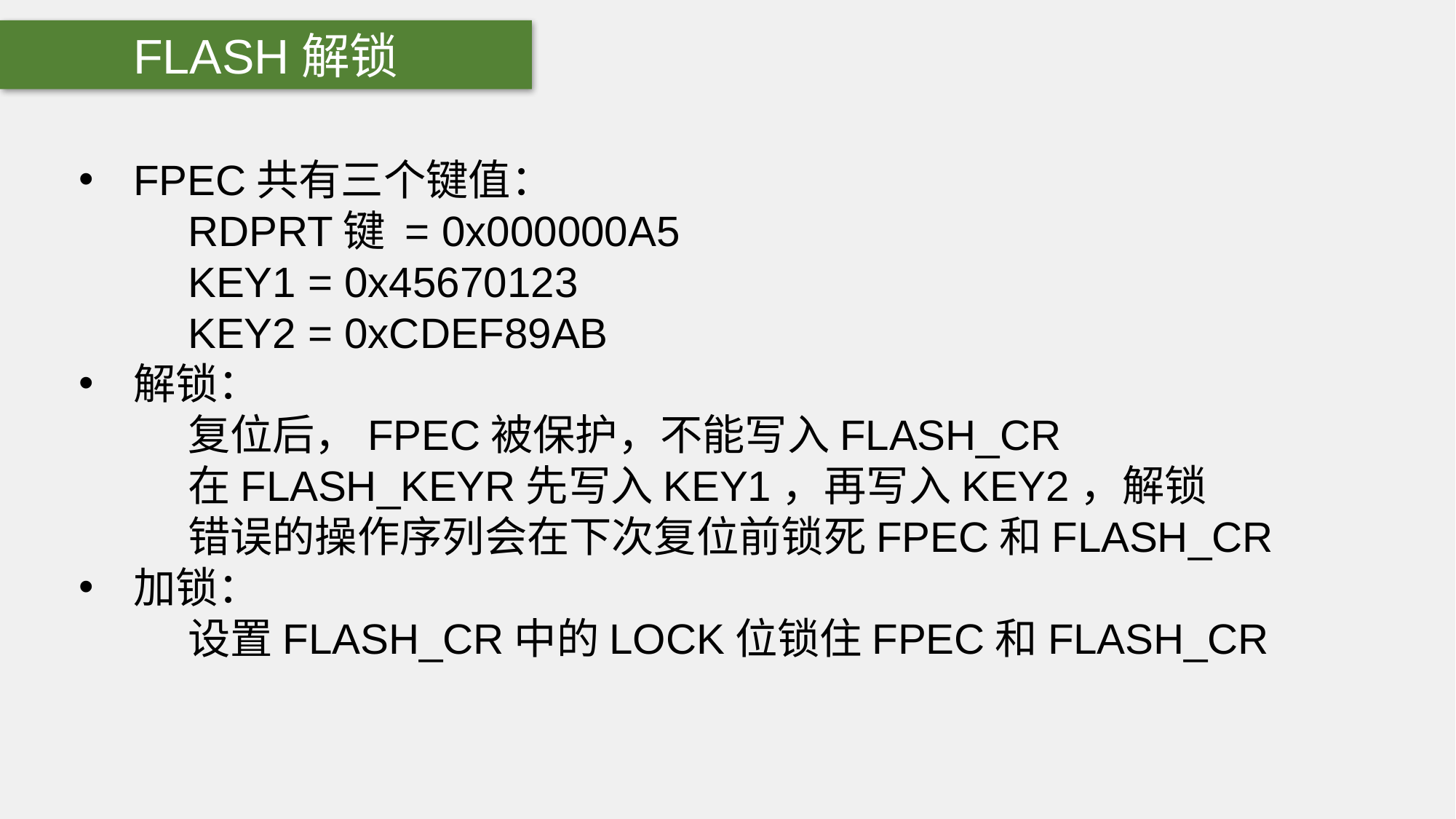

FLASH解锁
FPEC共有三个键值：
	RDPRT键 = 0x000000A5
KEY1 = 0x45670123
	KEY2 = 0xCDEF89AB
解锁：
	复位后，FPEC被保护，不能写入FLASH_CR
	在FLASH_KEYR先写入KEY1，再写入KEY2，解锁
	错误的操作序列会在下次复位前锁死FPEC和FLASH_CR
加锁：
	设置FLASH_CR中的LOCK位锁住FPEC和FLASH_CR